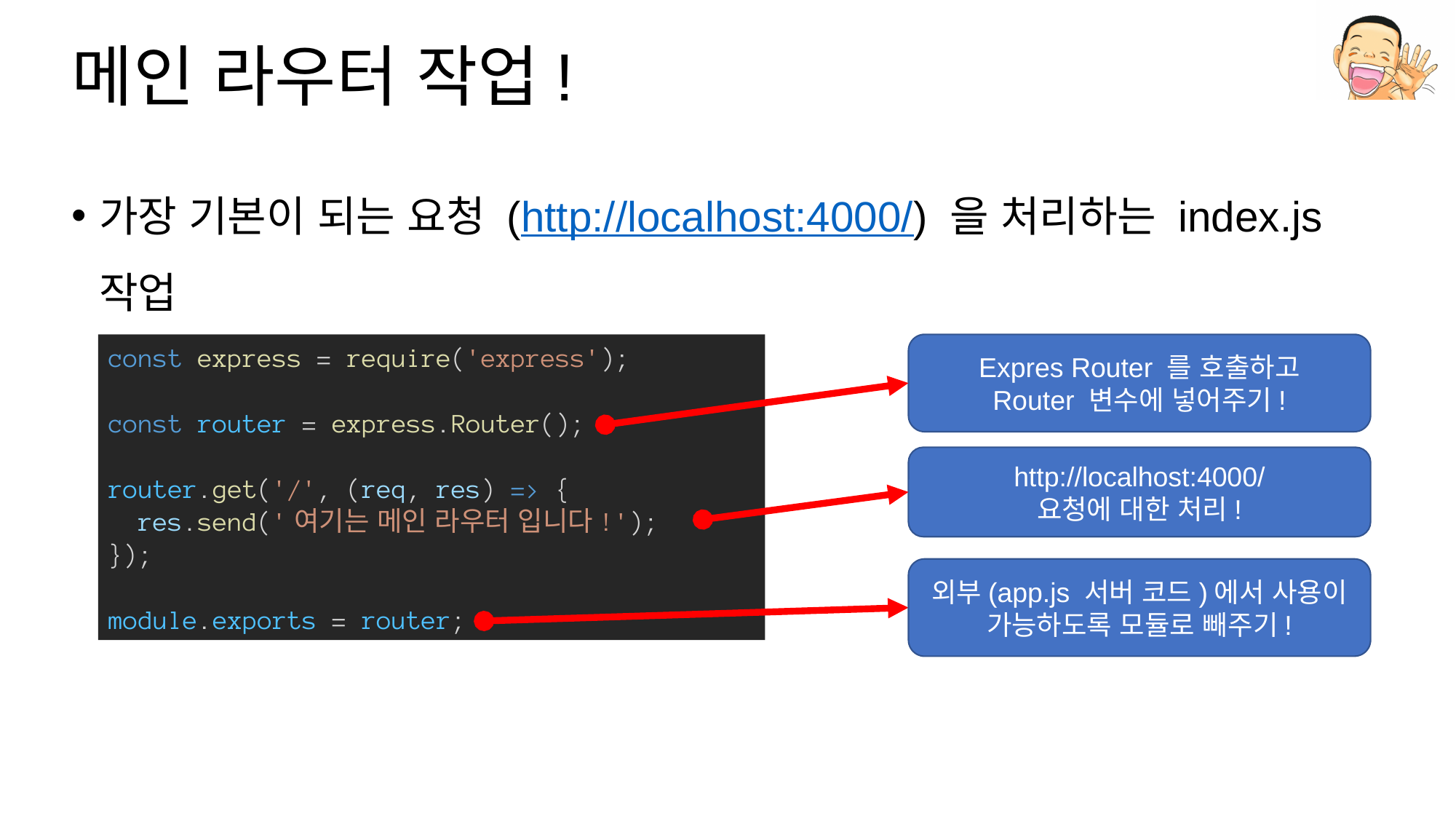

# 메인 라우터 작업!
가장 기본이 되는 요청 (http://localhost:4000/) 을 처리하는 index.js 작업
Expres Router 를 호출하고
Router 변수에 넣어주기!
const express = require('express');
const router = express.Router();
router.get('/', (req, res) => {
  res.send('여기는 메인 라우터 입니다!');
});
module.exports = router;
http://localhost:4000/
요청에 대한 처리!
외부(app.js 서버 코드)에서 사용이
가능하도록 모듈로 빼주기!